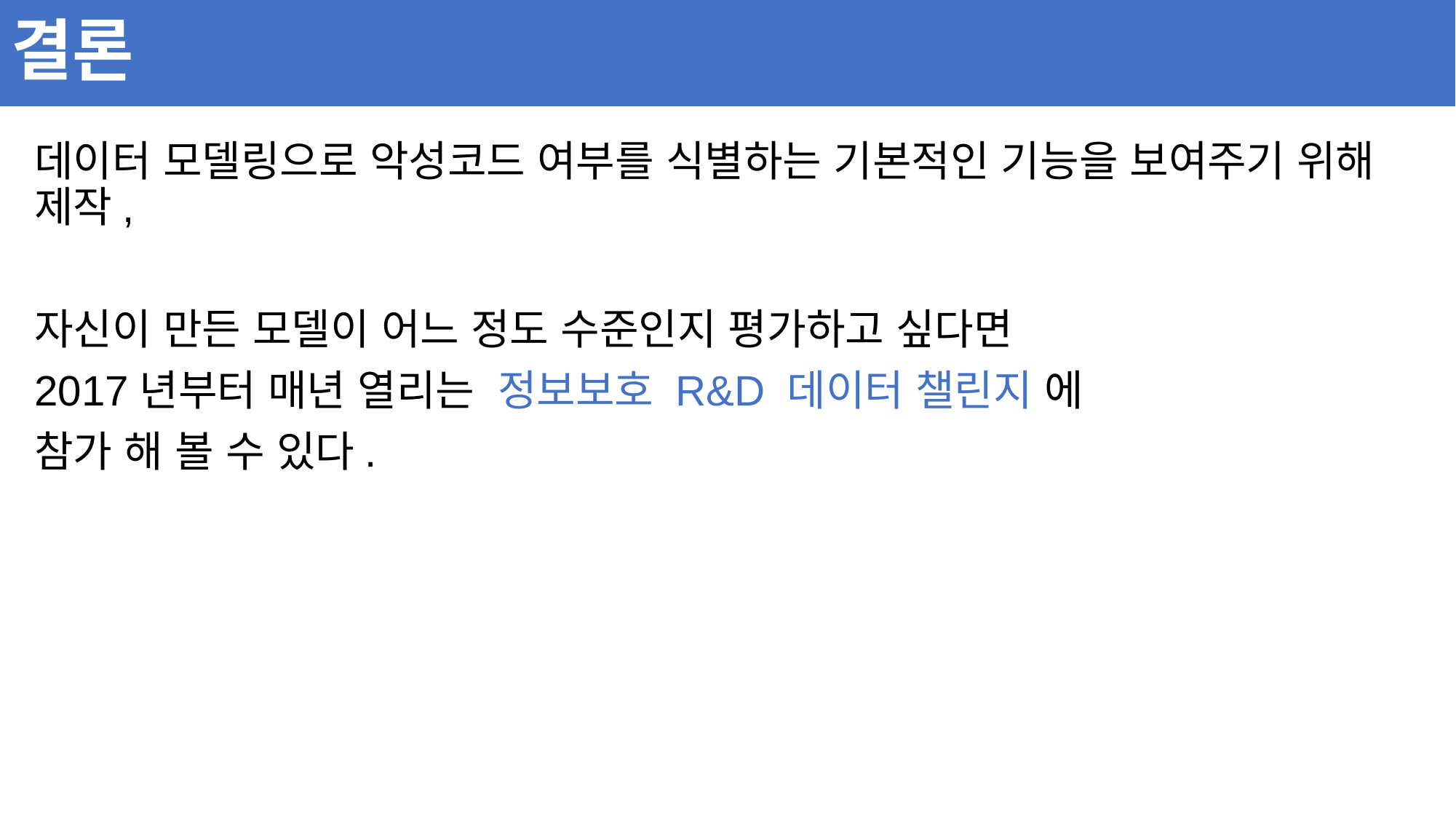

# 결론
데이터 모델링으로 악성코드 여부를 식별하는 기본적인 기능을 보여주기 위해 제작,

자신이 만든 모델이 어느 정도 수준인지 평가하고 싶다면
2017년부터 매년 열리는  정보보호 R&D 데이터 챌린지 에
참가 해 볼 수 있다.